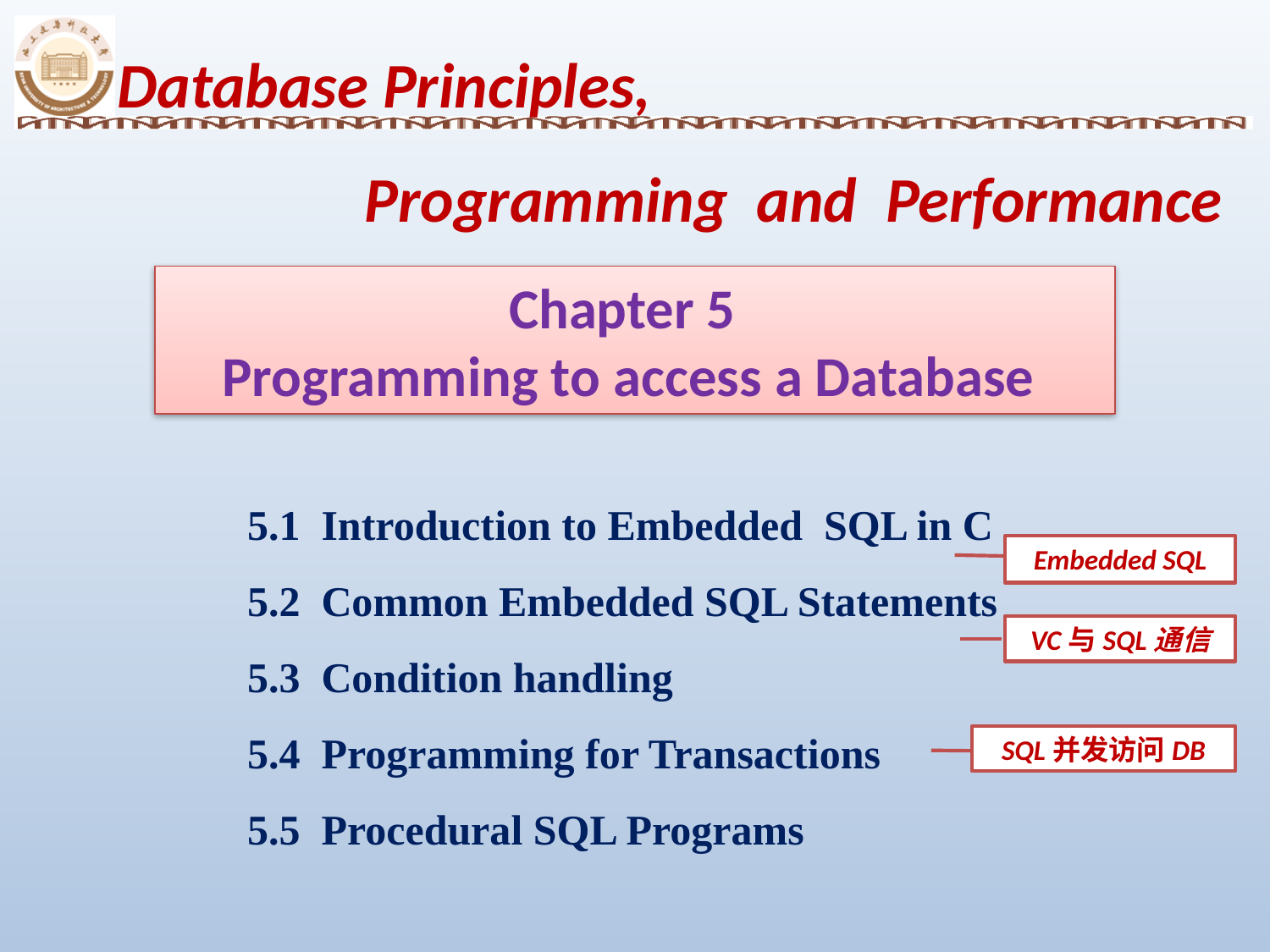

Database Principles,
       Programming  and  Performance
Chapter 5
Programming to access a Database
5.1  Introduction to Embedded  SQL in C
5.2  Common Embedded SQL Statements
5.3  Condition handling
5.4  Programming for Transactions
5.5  Procedural SQL Programs
Embedded SQL
VC与SQL通信
SQL并发访问DB